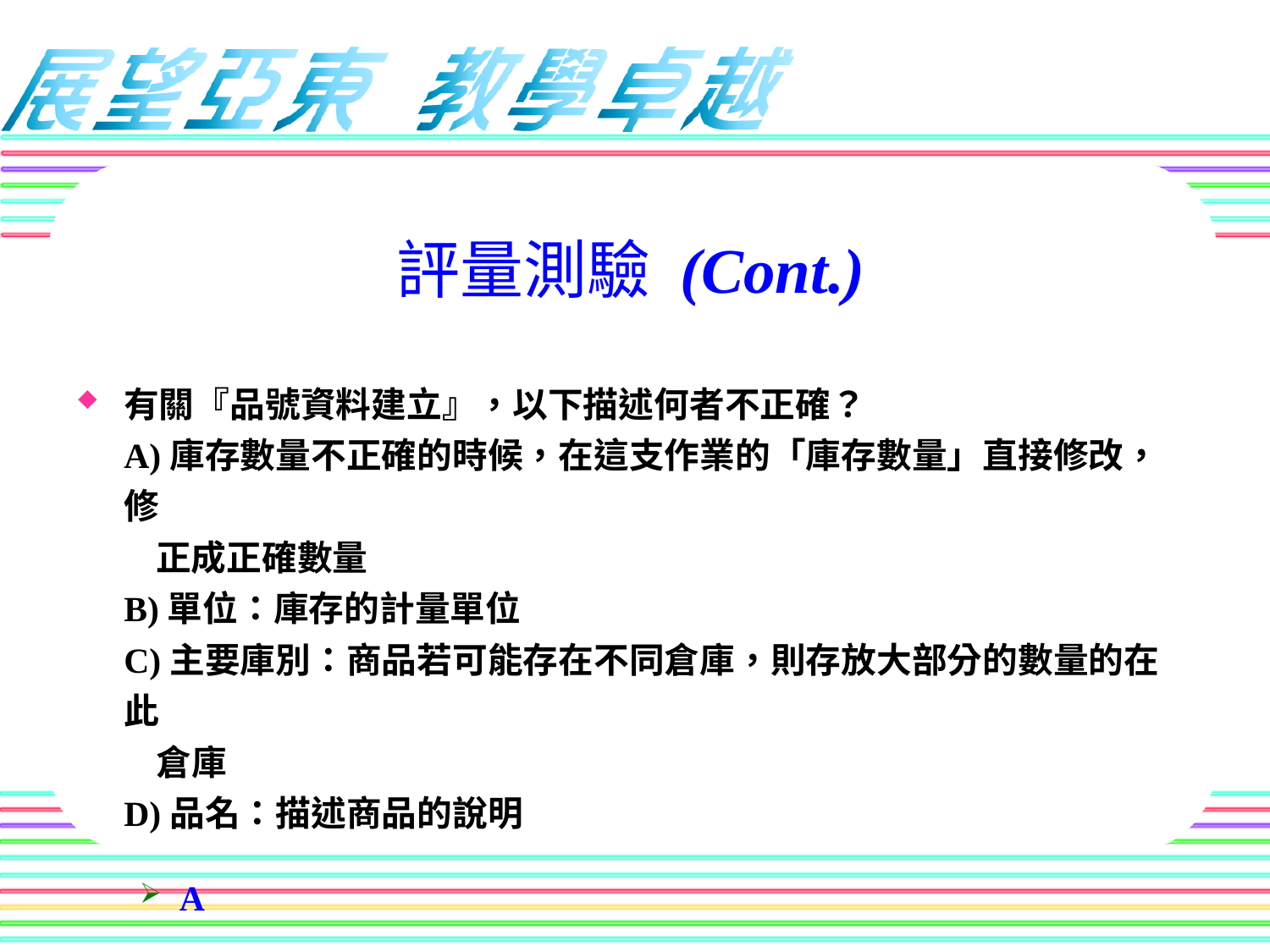

評量測驗 (Cont.)
有關『品號資料建立』，以下描述何者不正確？
A)庫存數量不正確的時候，在這支作業的「庫存數量」直接修改，修
    正成正確數量
B)單位：庫存的計量單位
C)主要庫別：商品若可能存在不同倉庫，則存放大部分的數量的在此
    倉庫
D)品名：描述商品的說明
A